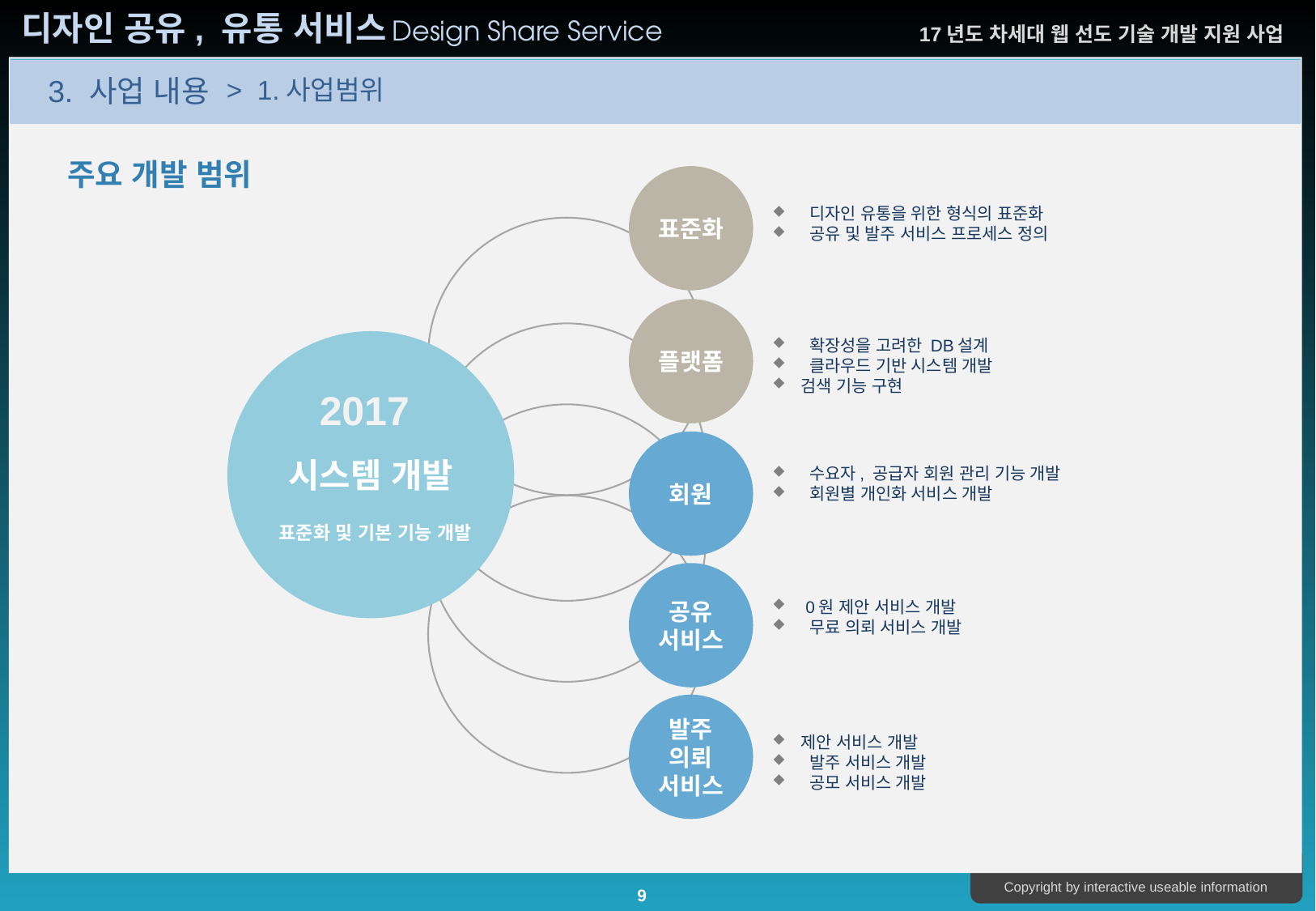

>  1.사업범위
주요 개발 범위
표준화
 디자인 유통을 위한 형식의 표준화
 공유 및 발주 서비스 프로세스 정의

플랫폼

 확장성을 고려한 DB설계
 클라우드 기반 시스템 개발
검색 기능 구현
시스템 개발
2017

회원
 수요자, 공급자 회원 관리 기능 개발
 회원별 개인화 서비스 개발

표준화 및 기본 기능 개발
공유
서비스
 0원 제안 서비스 개발
 무료 의뢰 서비스 개발
발주
의뢰
서비스
제안 서비스 개발
 발주 서비스 개발
 공모 서비스 개발